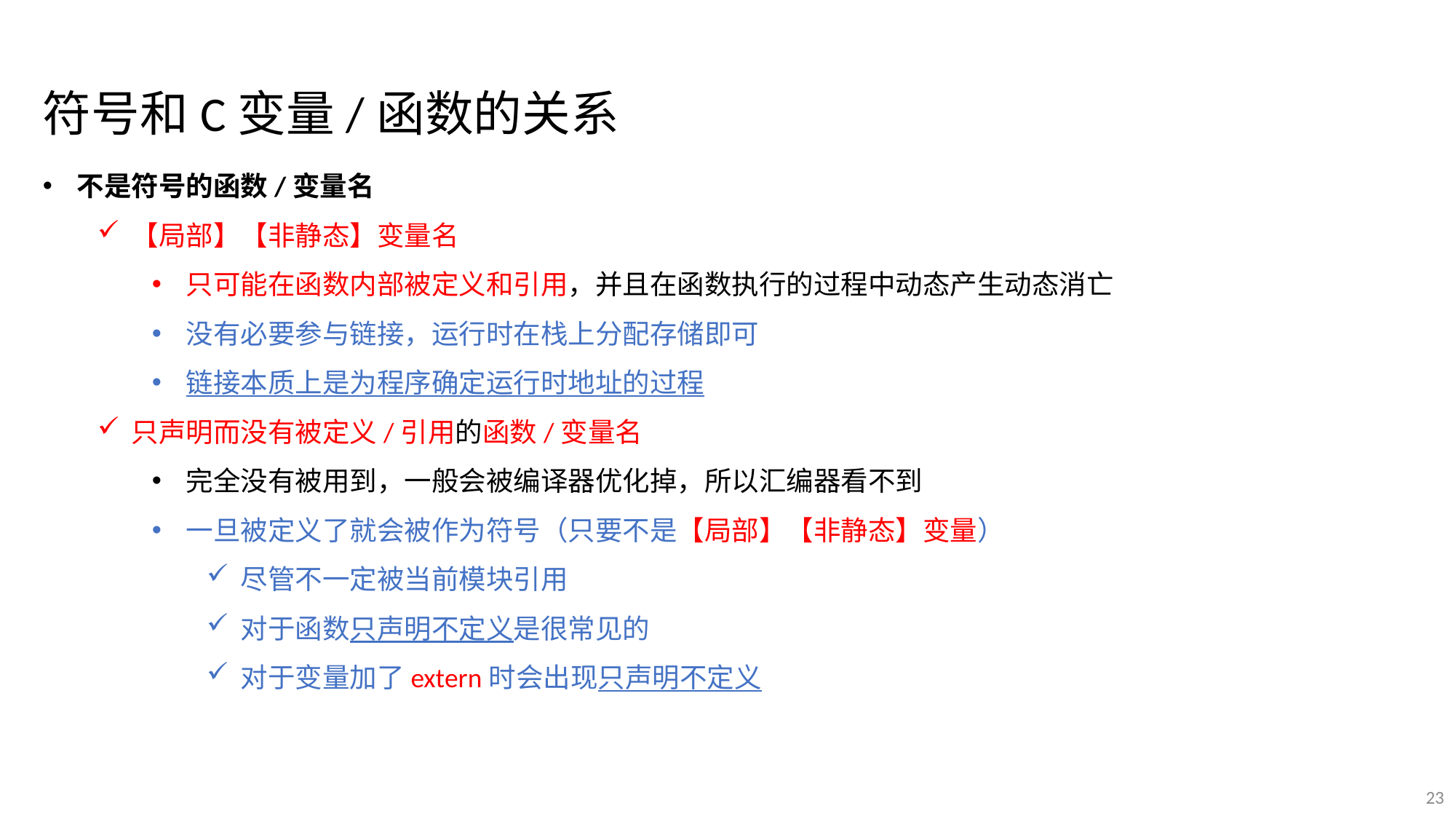

符号和C变量/函数的关系
不是符号的函数/变量名
【局部】【非静态】变量名
只可能在函数内部被定义和引用，并且在函数执行的过程中动态产生动态消亡
没有必要参与链接，运行时在栈上分配存储即可
链接本质上是为程序确定运行时地址的过程
只声明而没有被定义/引用的函数/变量名
完全没有被用到，一般会被编译器优化掉，所以汇编器看不到
一旦被定义了就会被作为符号（只要不是【局部】【非静态】变量）
尽管不一定被当前模块引用
对于函数只声明不定义是很常见的
对于变量加了extern时会出现只声明不定义
23